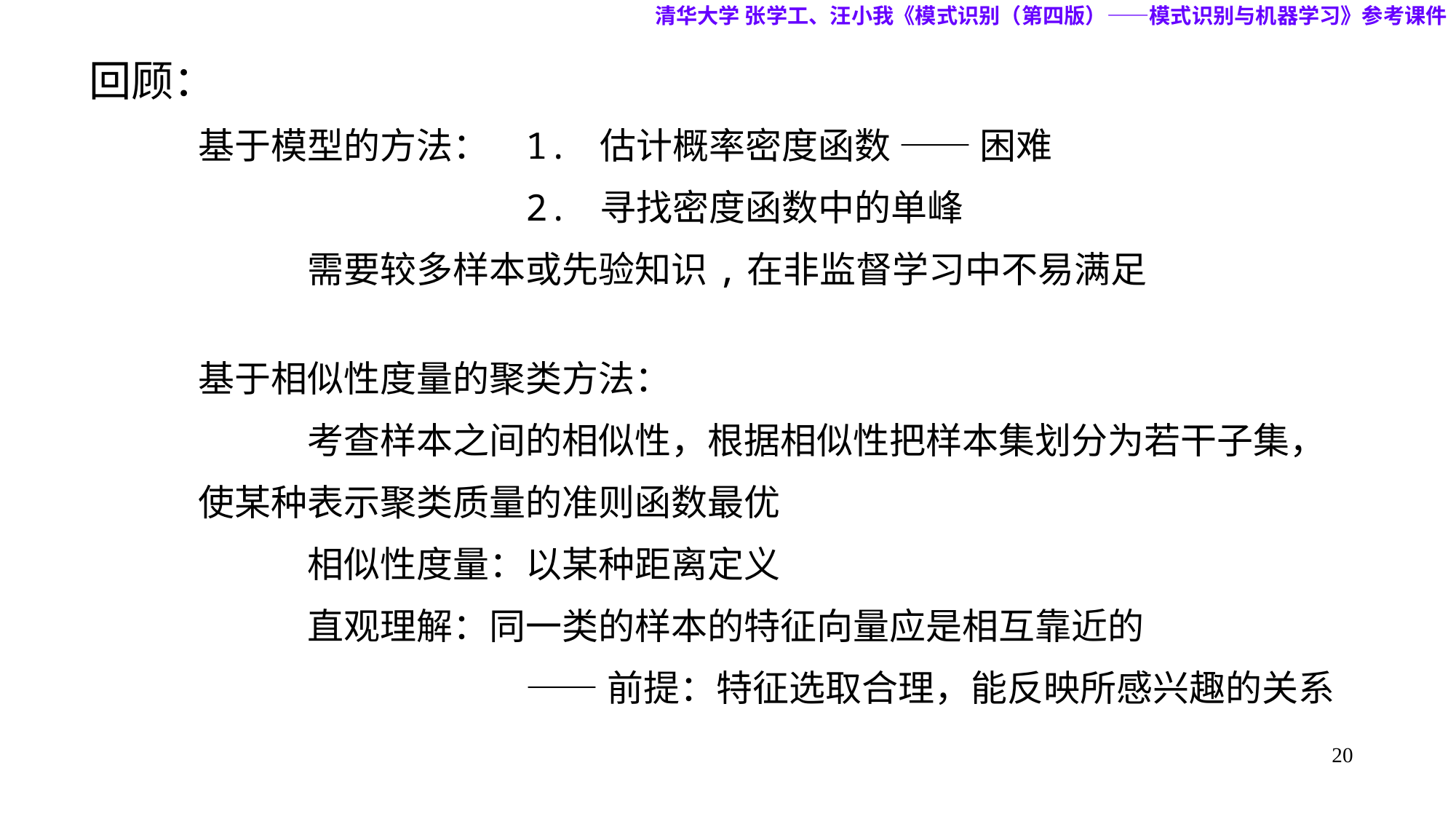

清华大学 张学工、汪小我《模式识别（第四版）——模式识别与机器学习》参考课件
回顾：
	基于模型的方法：	1. 估计概率密度函数 —— 困难
			  	2. 寻找密度函数中的单峰
		需要较多样本或先验知识,在非监督学习中不易满足

	基于相似性度量的聚类方法：
		考查样本之间的相似性，根据相似性把样本集划分为若干子集，
	使某种表示聚类质量的准则函数最优
	相似性度量：以某种距离定义
直观理解：同一类的样本的特征向量应是相互靠近的
		——前提：特征选取合理，能反映所感兴趣的关系
20
20